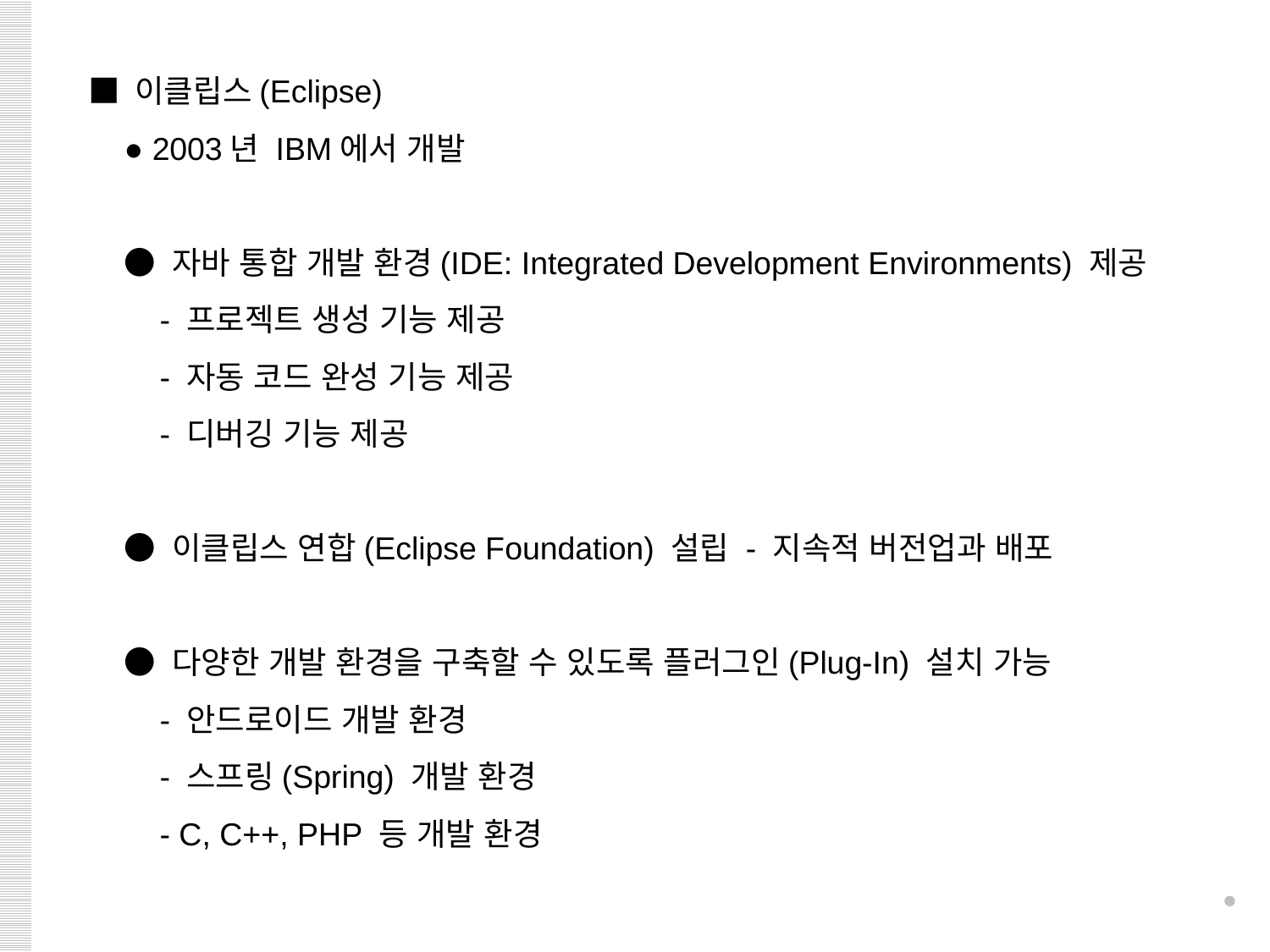

■ 이클립스(Eclipse)
    ● 2003년 IBM에서 개발

    ● 자바 통합 개발 환경(IDE: Integrated Development Environments) 제공
        - 프로젝트 생성 기능 제공
        - 자동 코드 완성 기능 제공
        - 디버깅 기능 제공

    ● 이클립스 연합(Eclipse Foundation) 설립 - 지속적 버전업과 배포

    ● 다양한 개발 환경을 구축할 수 있도록 플러그인(Plug-In) 설치 가능
        - 안드로이드 개발 환경
        - 스프링(Spring) 개발 환경
        - C, C++, PHP 등 개발 환경